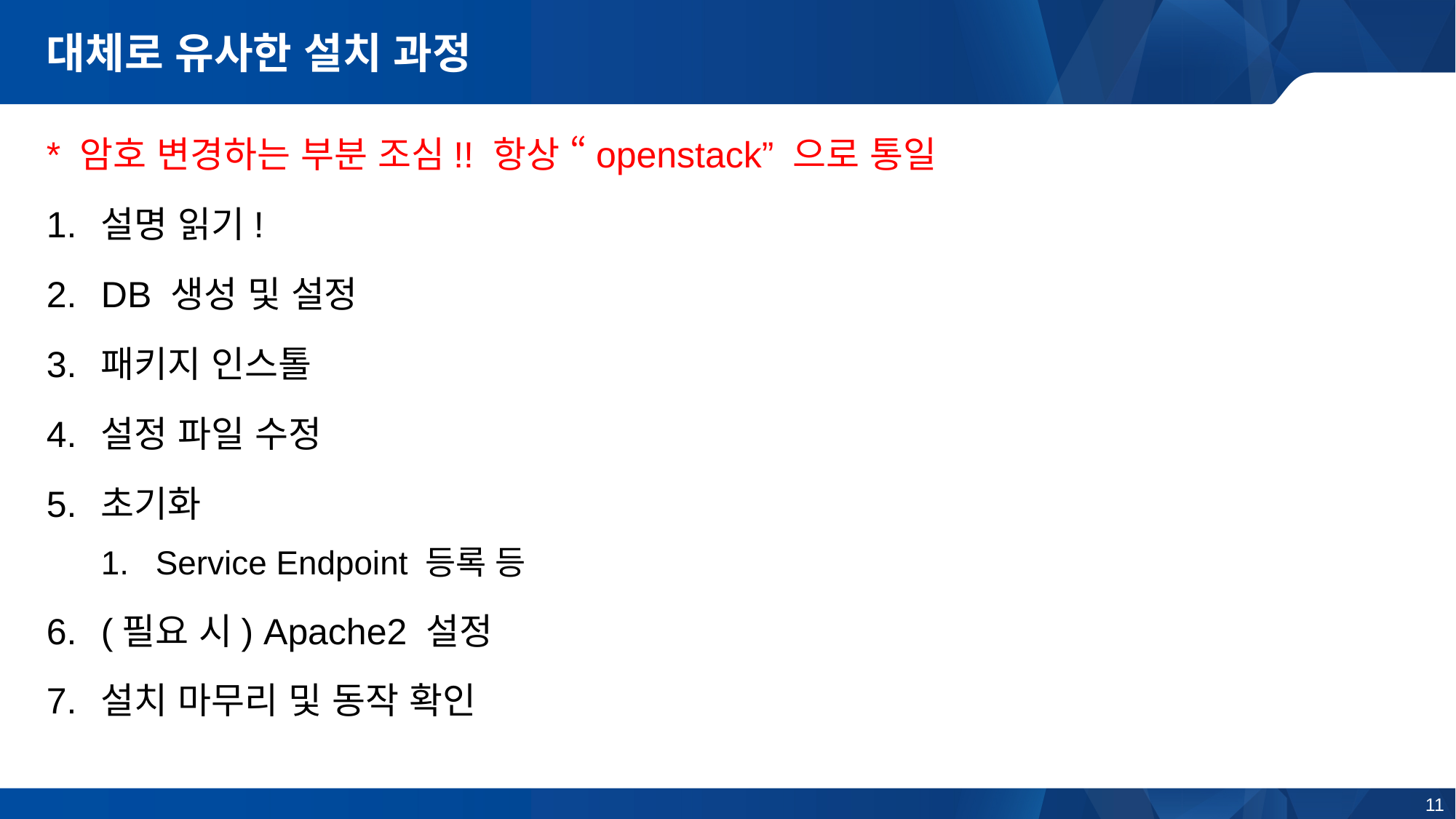

# 대체로 유사한 설치 과정
* 암호 변경하는 부분 조심!! 항상 “openstack” 으로 통일
설명 읽기!
DB 생성 및 설정
패키지 인스톨
설정 파일 수정
초기화
Service Endpoint 등록 등
(필요 시) Apache2 설정
설치 마무리 및 동작 확인

11